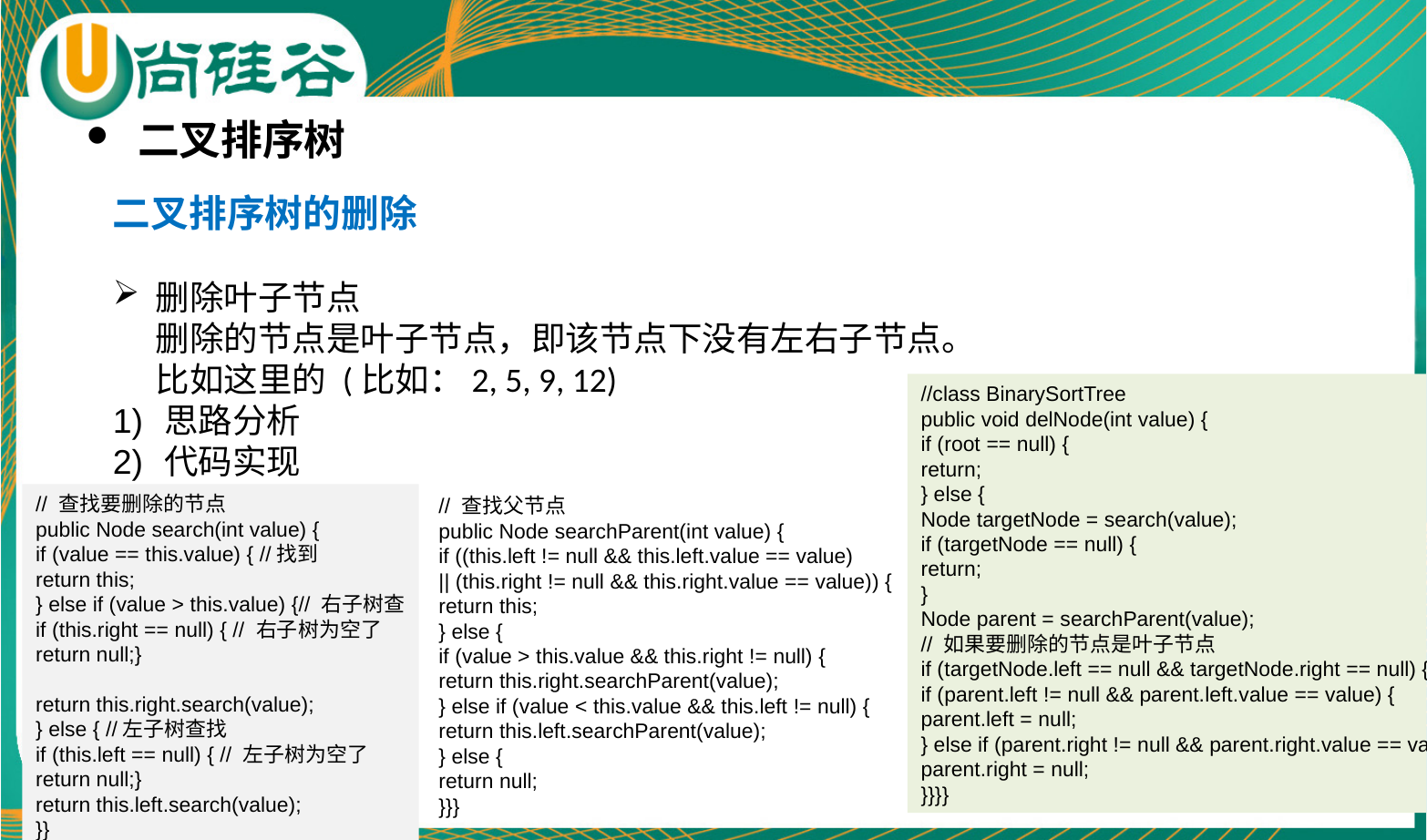

二叉排序树
二叉排序树的删除

删除叶子节点
删除的节点是叶子节点，即该节点下没有左右子节点。
比如这里的 (比如：2, 5, 9, 12)
思路分析
代码实现

//class BinarySortTree
public void delNode(int value) {
if (root == null) {
return;
} else {
Node targetNode = search(value);
if (targetNode == null) {
return;
}
Node parent = searchParent(value);
// 如果要删除的节点是叶子节点
if (targetNode.left == null && targetNode.right == null) {
if (parent.left != null && parent.left.value == value) {
parent.left = null;
} else if (parent.right != null && parent.right.value == value) {
parent.right = null;
}}}}
// 查找要删除的节点
public Node search(int value) {
if (value == this.value) { //找到
return this;
} else if (value > this.value) {// 右子树查
if (this.right == null) { // 右子树为空了
return null;}

return this.right.search(value);
} else { //左子树查找
if (this.left == null) { // 左子树为空了
return null;}
return this.left.search(value);
}}
// 查找父节点
public Node searchParent(int value) {
if ((this.left != null && this.left.value == value)
|| (this.right != null && this.right.value == value)) {
return this;
} else {
if (value > this.value && this.right != null) {
return this.right.searchParent(value);
} else if (value < this.value && this.left != null) {
return this.left.searchParent(value);
} else {
return null;
}}}